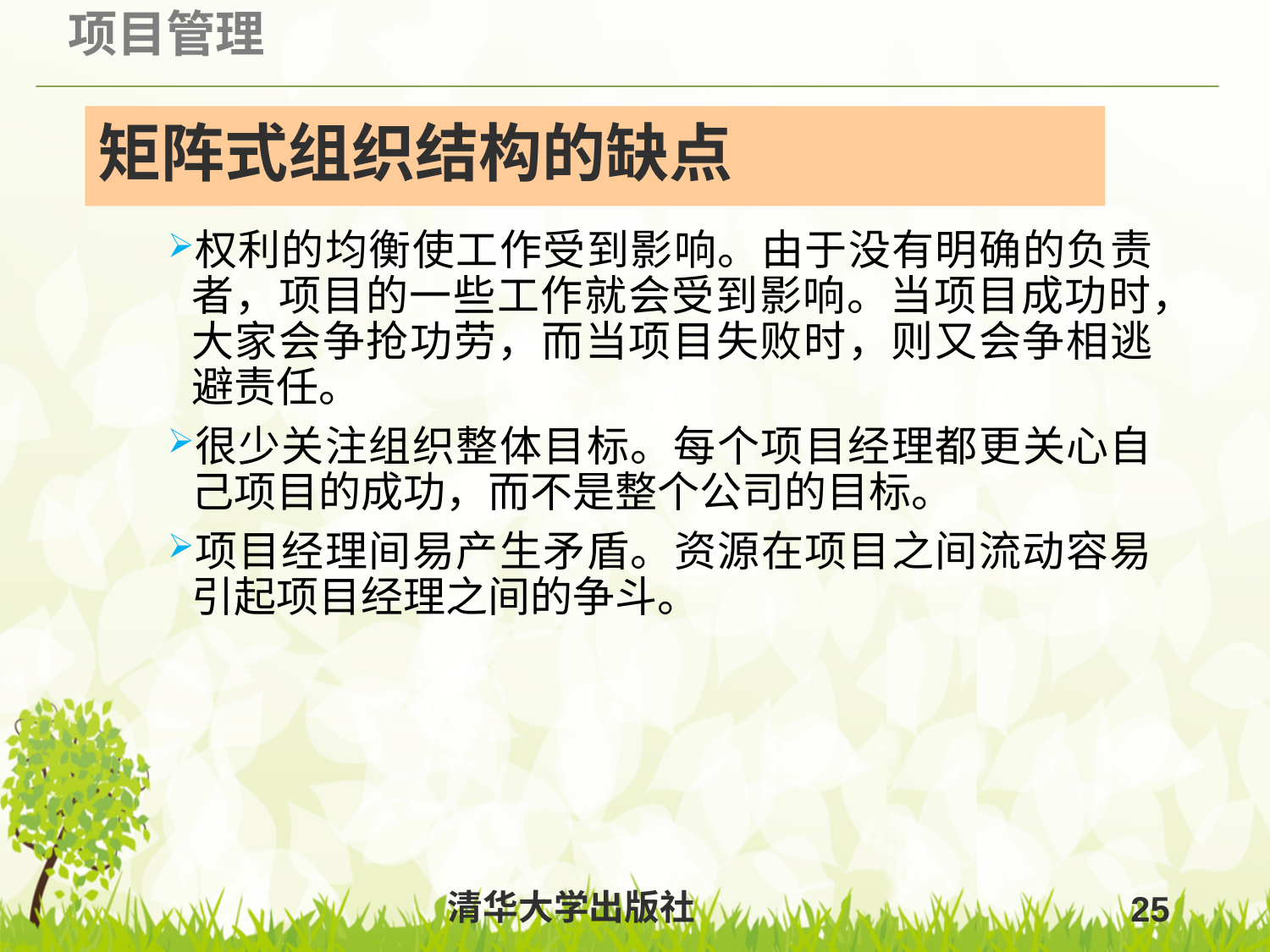

# 矩阵式组织结构的缺点
权利的均衡使工作受到影响。由于没有明确的负责者，项目的一些工作就会受到影响。当项目成功时，大家会争抢功劳，而当项目失败时，则又会争相逃避责任。
很少关注组织整体目标。每个项目经理都更关心自己项目的成功，而不是整个公司的目标。
项目经理间易产生矛盾。资源在项目之间流动容易引起项目经理之间的争斗。
清华大学出版社
25